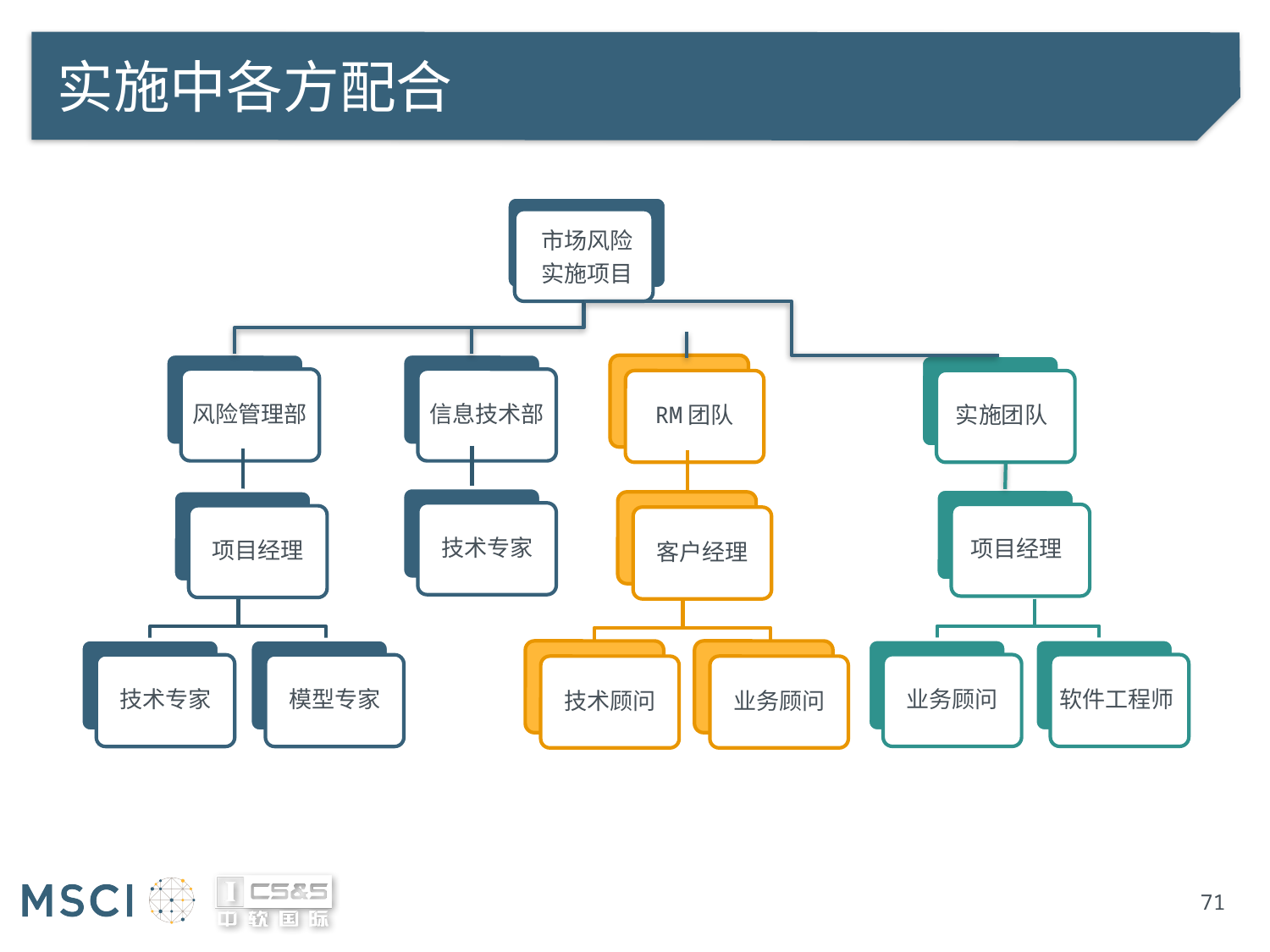

# 实施中各方配合

市场风险
实施项目

风险管理部

项目经理

技术专家

模型专家

信息技术部

技术专家

实施团队

项目经理

业务顾问

软件工程师

RM团队

客户经理

技术顾问

业务顾问
71